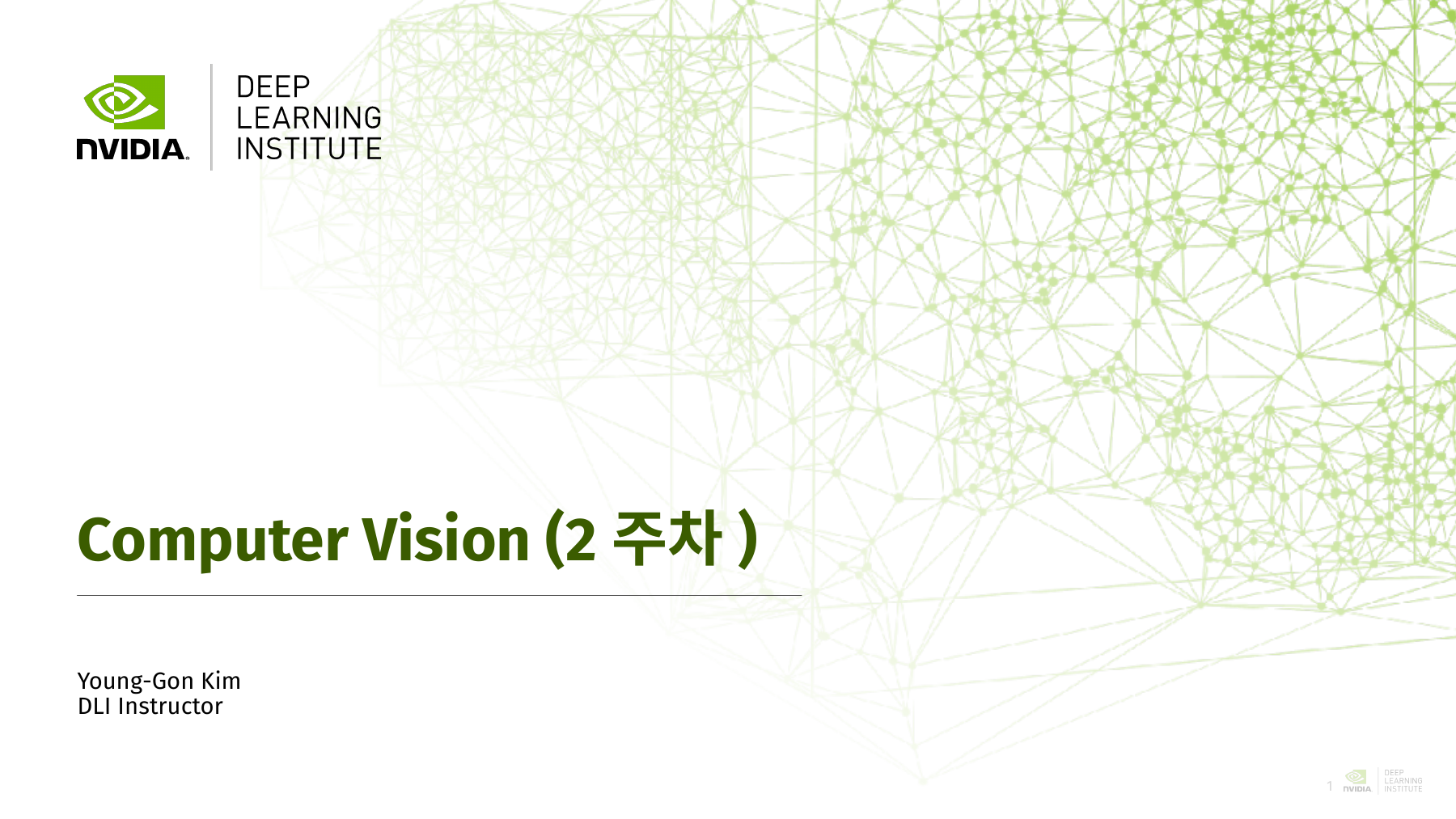

# Computer Vision (2주차)

Young-Gon Kim
DLI Instructor